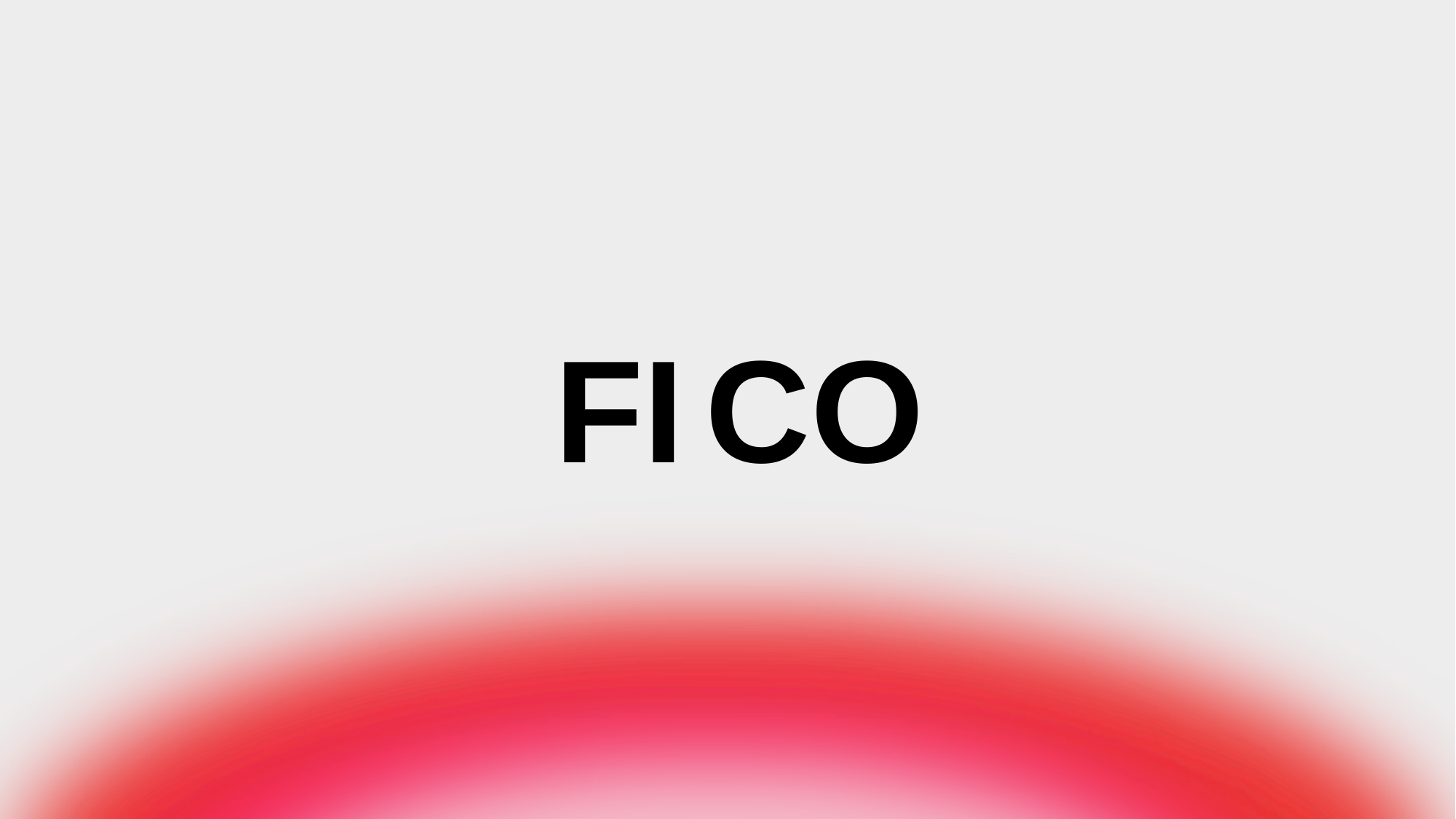

FI
CO
东方雨后彩虹小组
Fintech product design presentation